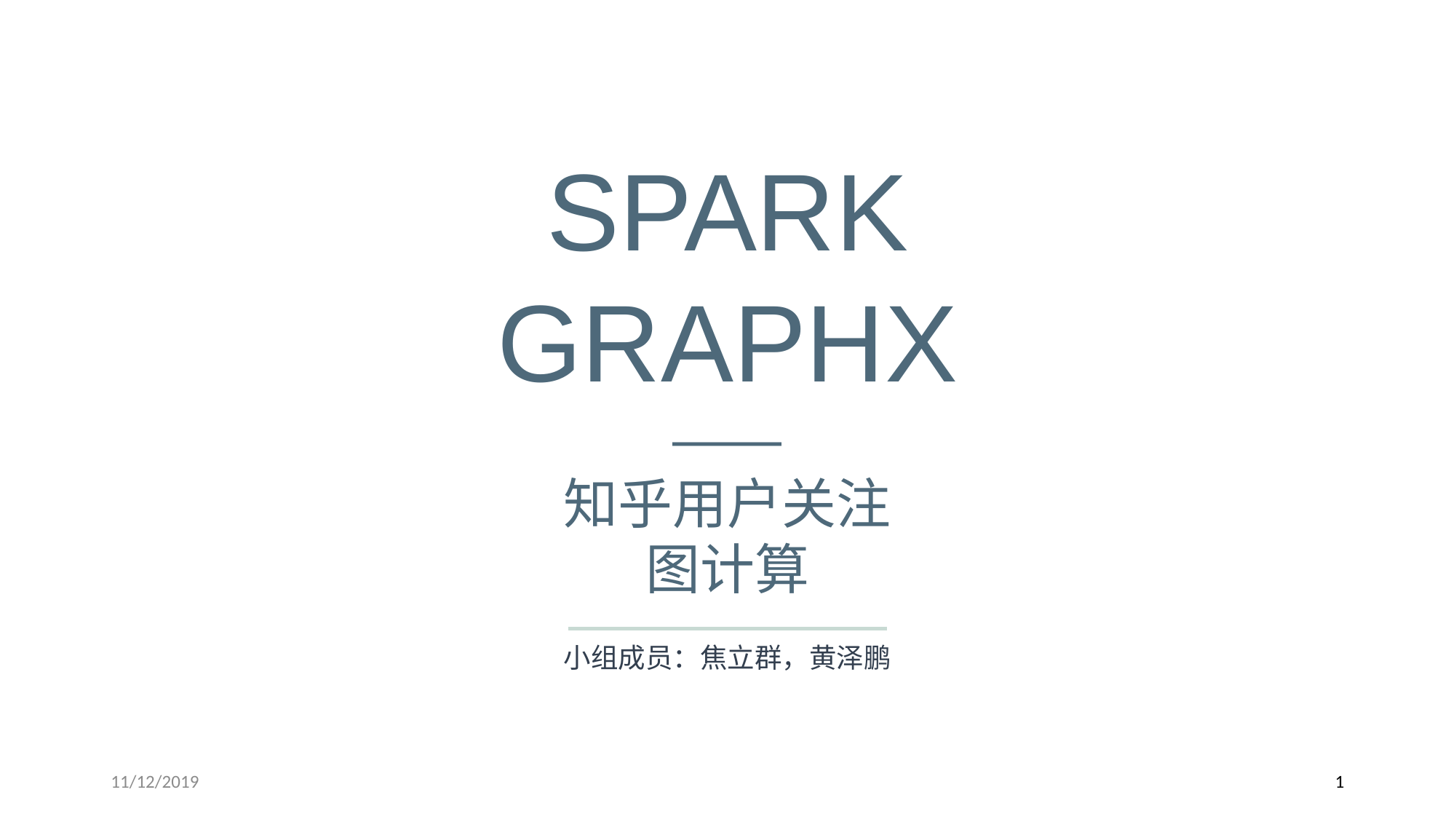

SPARK
GRAPHX
——
知乎用户关注
图计算
小组成员：焦立群，黄泽鹏
11/12/2019
1